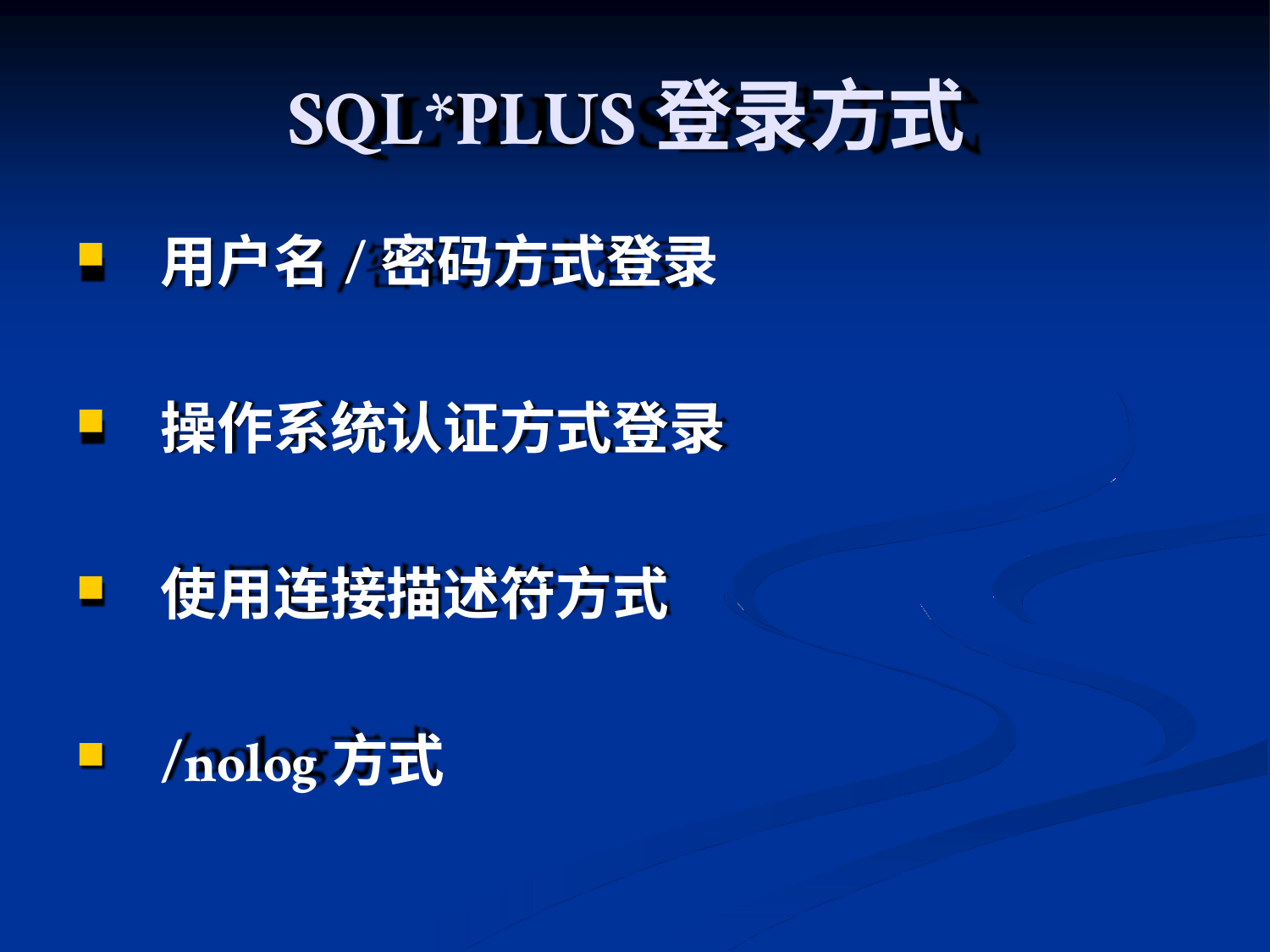

# SQL*PLUS登录方式

用户名/密码方式登录

操作系统认证方式登录

使用连接描述符方式

/nolog方式